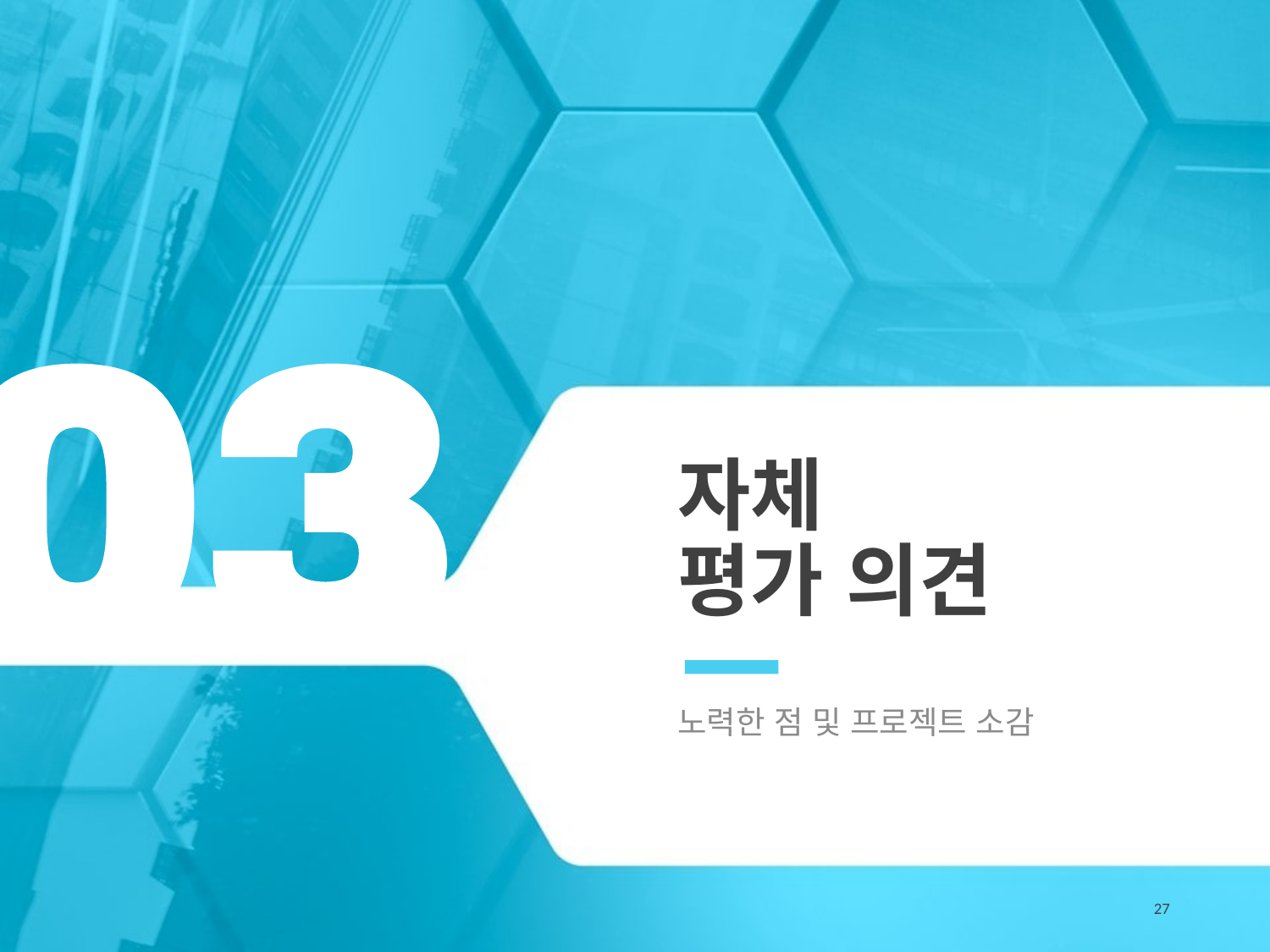

03
# 자체 평가 의견
노력한 점 및 프로젝트 소감
27